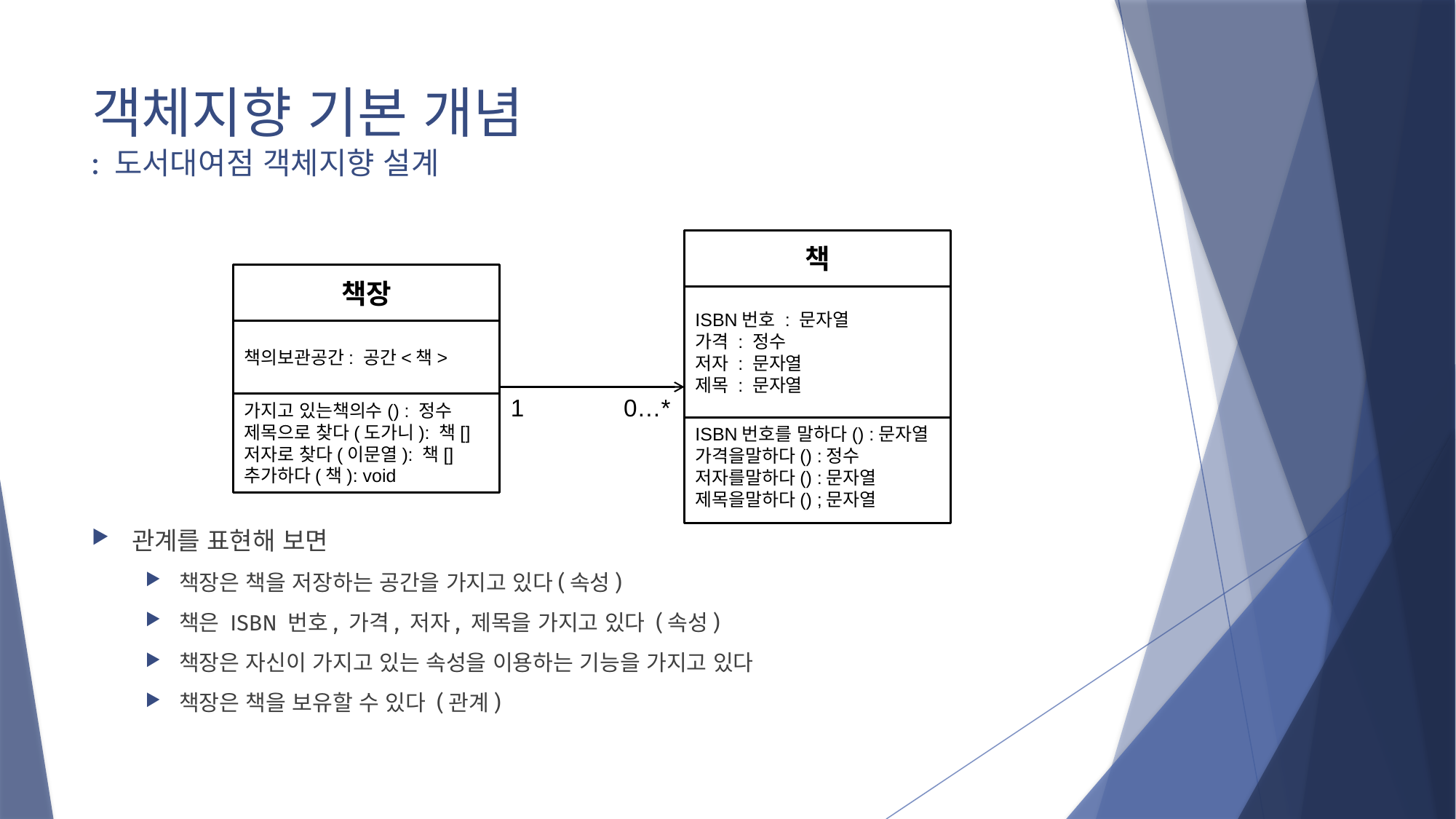

# 객체지향 기본 개념 : 도서대여점 객체지향 설계
책
ISBN번호 : 문자열
가격 : 정수
저자 : 문자열
제목 : 문자열
ISBN번호를 말하다() :문자열
가격을말하다() :정수
저자를말하다() :문자열
제목을말하다() ;문자열

관계를 표현해 보면
책장은 책을 저장하는 공간을 가지고 있다(속성)
책은 ISBN 번호, 가격, 저자, 제목을 가지고 있다 (속성)
책장은 자신이 가지고 있는 속성을 이용하는 기능을 가지고 있다
책장은 책을 보유할 수 있다 (관계)
책장
책의보관공간: 공간<책>
가지고 있는책의수() : 정수
제목으로 찾다(도가니): 책[]
저자로 찾다(이문열): 책[]
추가하다(책): void

1
0…*